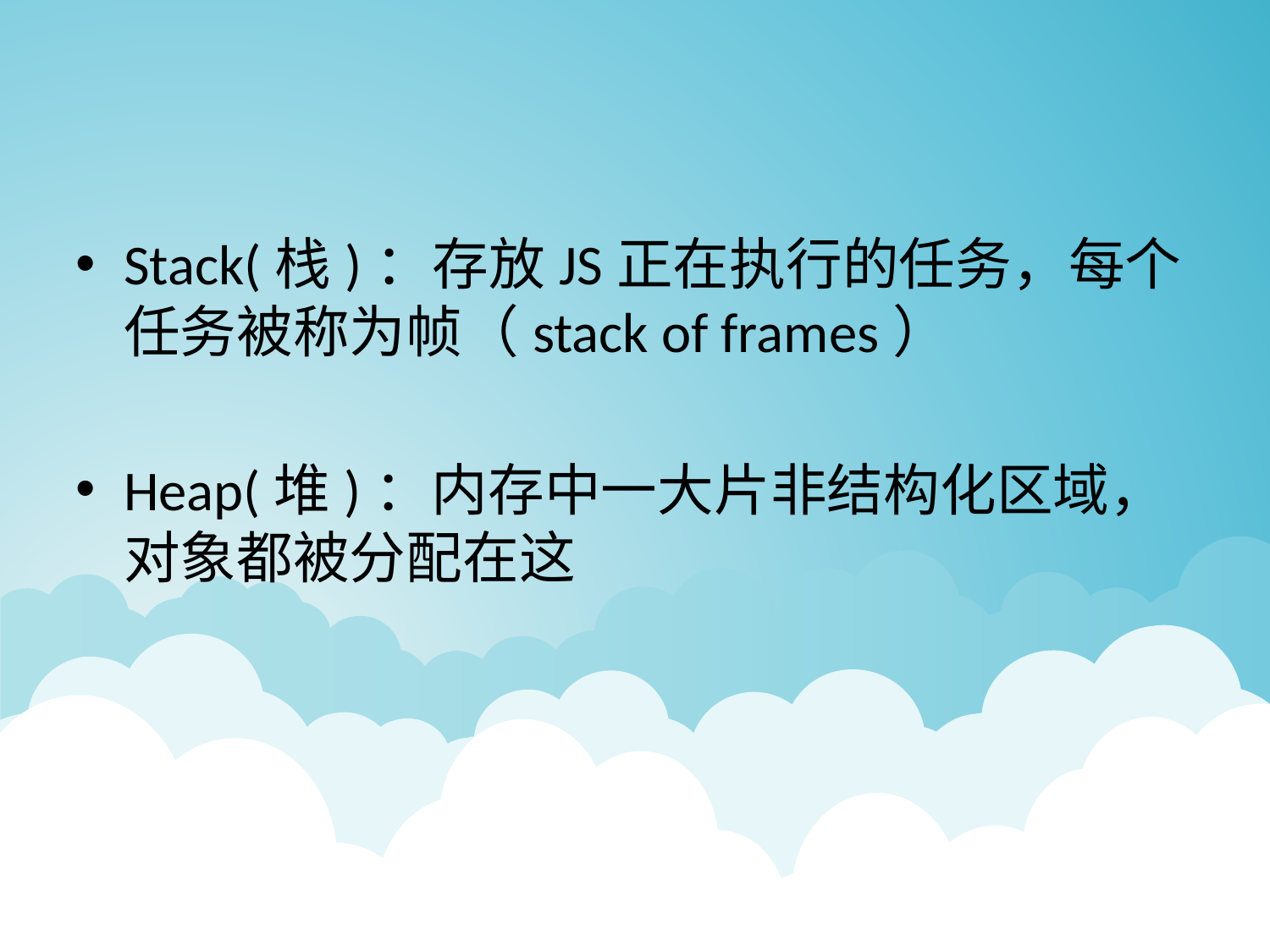

#
Stack(栈)：存放JS正在执行的任务，每个任务被称为帧（stack of frames）

Heap(堆)：内存中一大片非结构化区域，对象都被分配在这